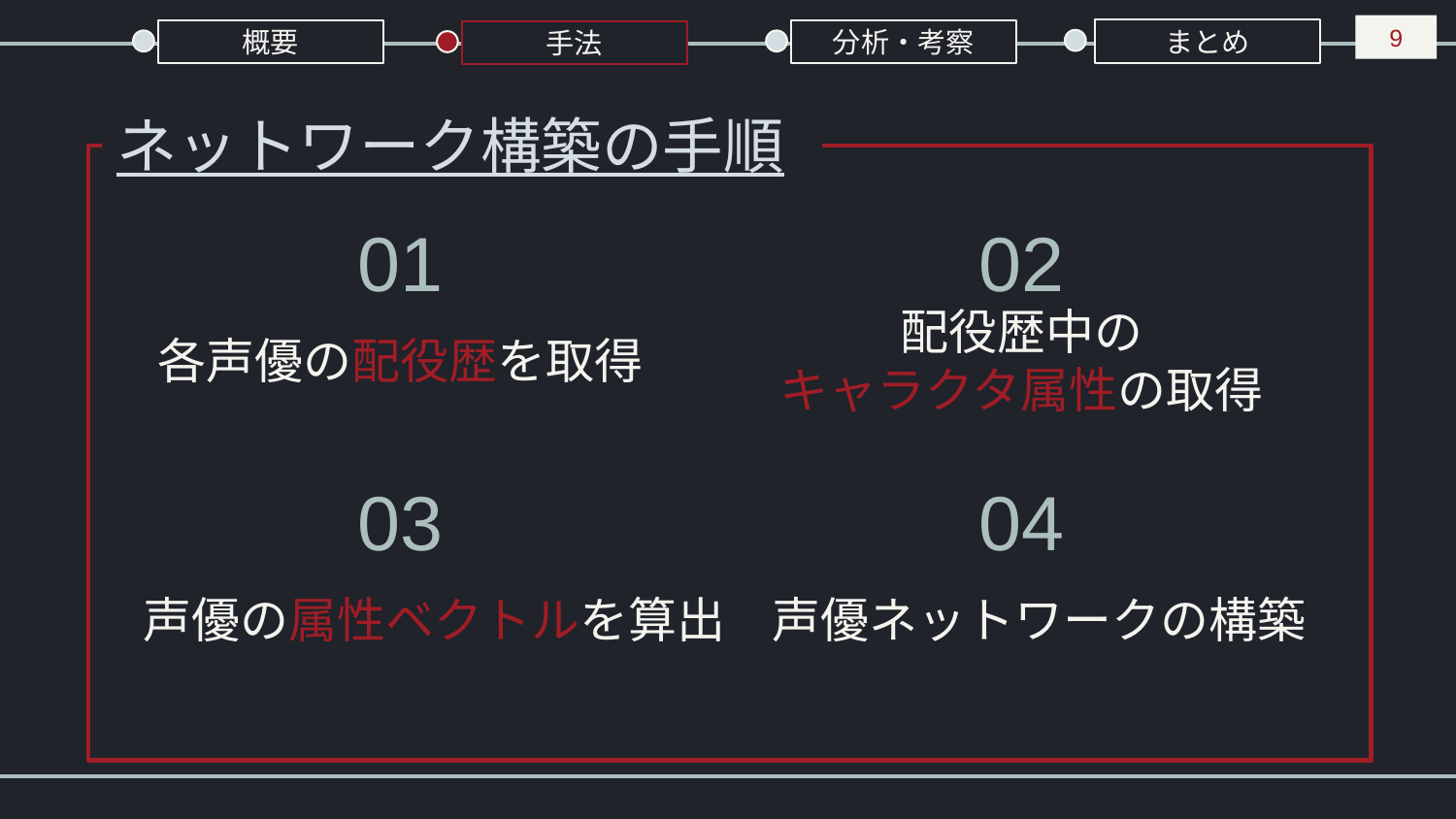

9
まとめ
分析・考察
概要
手法

# ネットワーク構築の手順

01
02
各声優の配役歴を取得
配役歴中の
キャラクタ属性の取得
03
04
声優の属性ベクトルを算出
声優ネットワークの構築